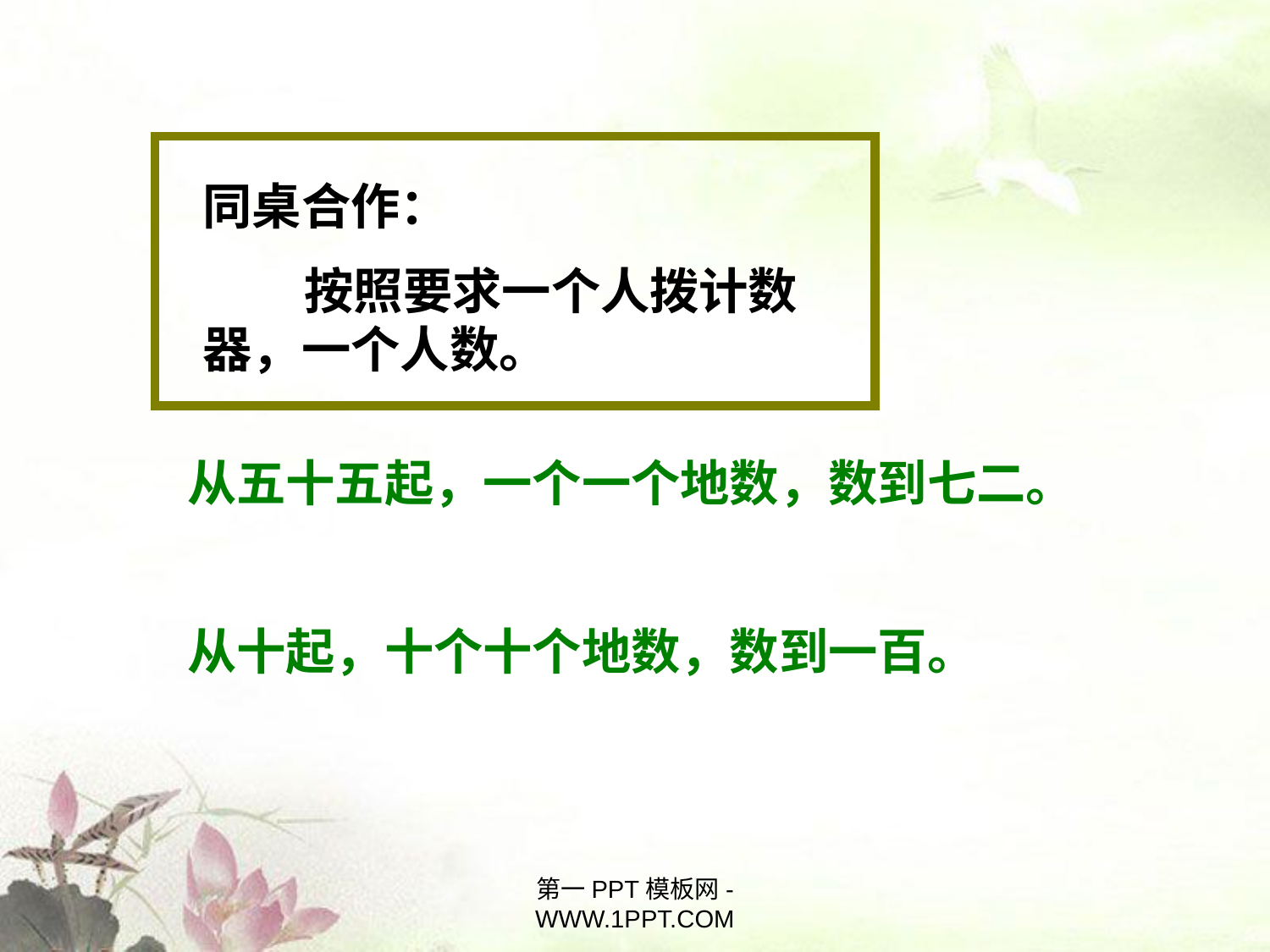

同桌合作：
        按照要求一个人拨计数器，一个人数。
从五十五起，一个一个地数，数到七二。

从十起，十个十个地数，数到一百。
第一PPT模板网-WWW.1PPT.COM